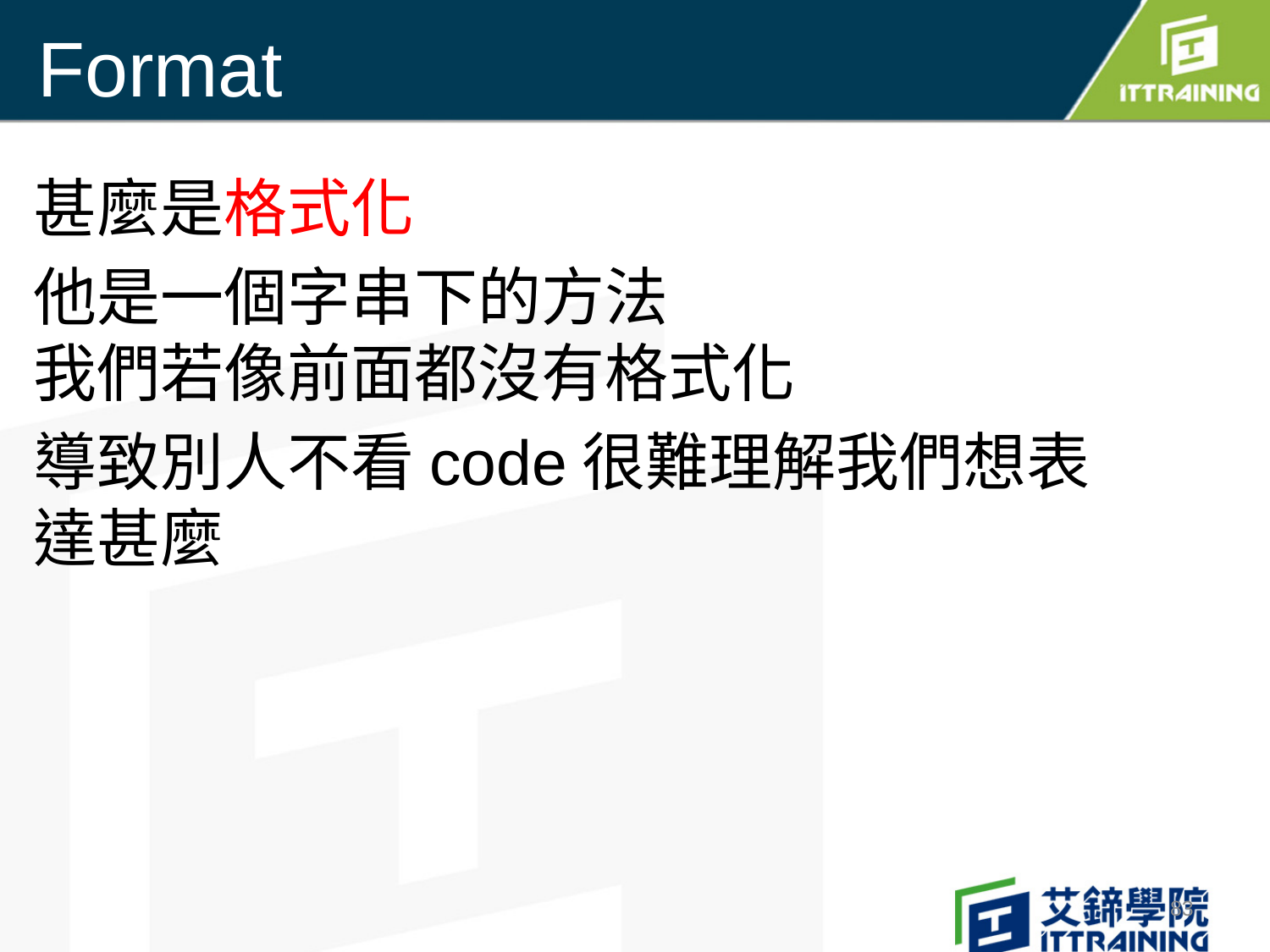

# Format
甚麼是格式化
他是一個字串下的方法
我們若像前面都沒有格式化
導致別人不看code很難理解我們想表達甚麼
83